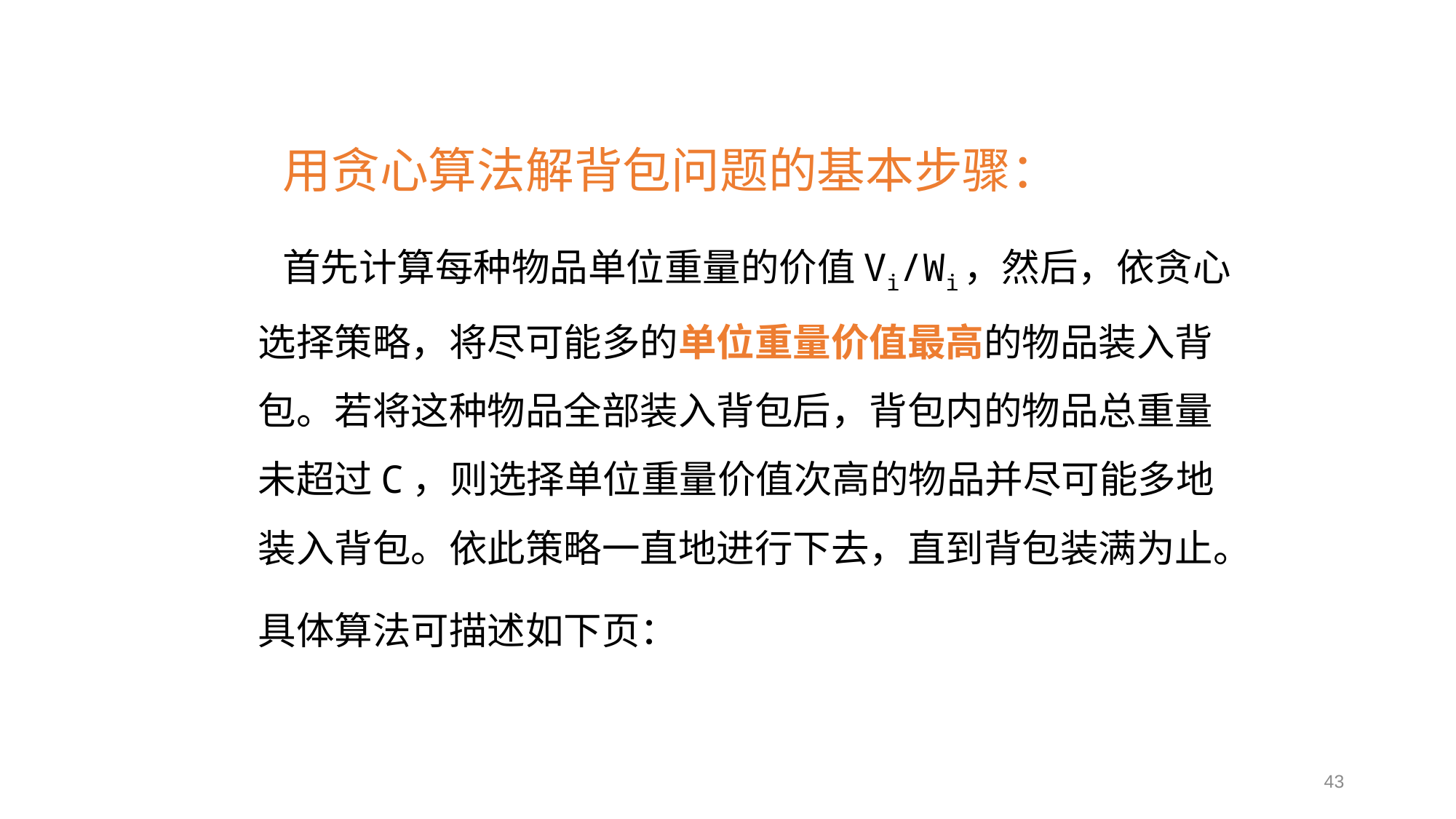

用贪心算法解背包问题的基本步骤：
     首先计算每种物品单位重量的价值Vi/Wi，然后，依贪心选择策略，将尽可能多的单位重量价值最高的物品装入背包。若将这种物品全部装入背包后，背包内的物品总重量未超过C，则选择单位重量价值次高的物品并尽可能多地装入背包。依此策略一直地进行下去，直到背包装满为止。
 		具体算法可描述如下页：
43